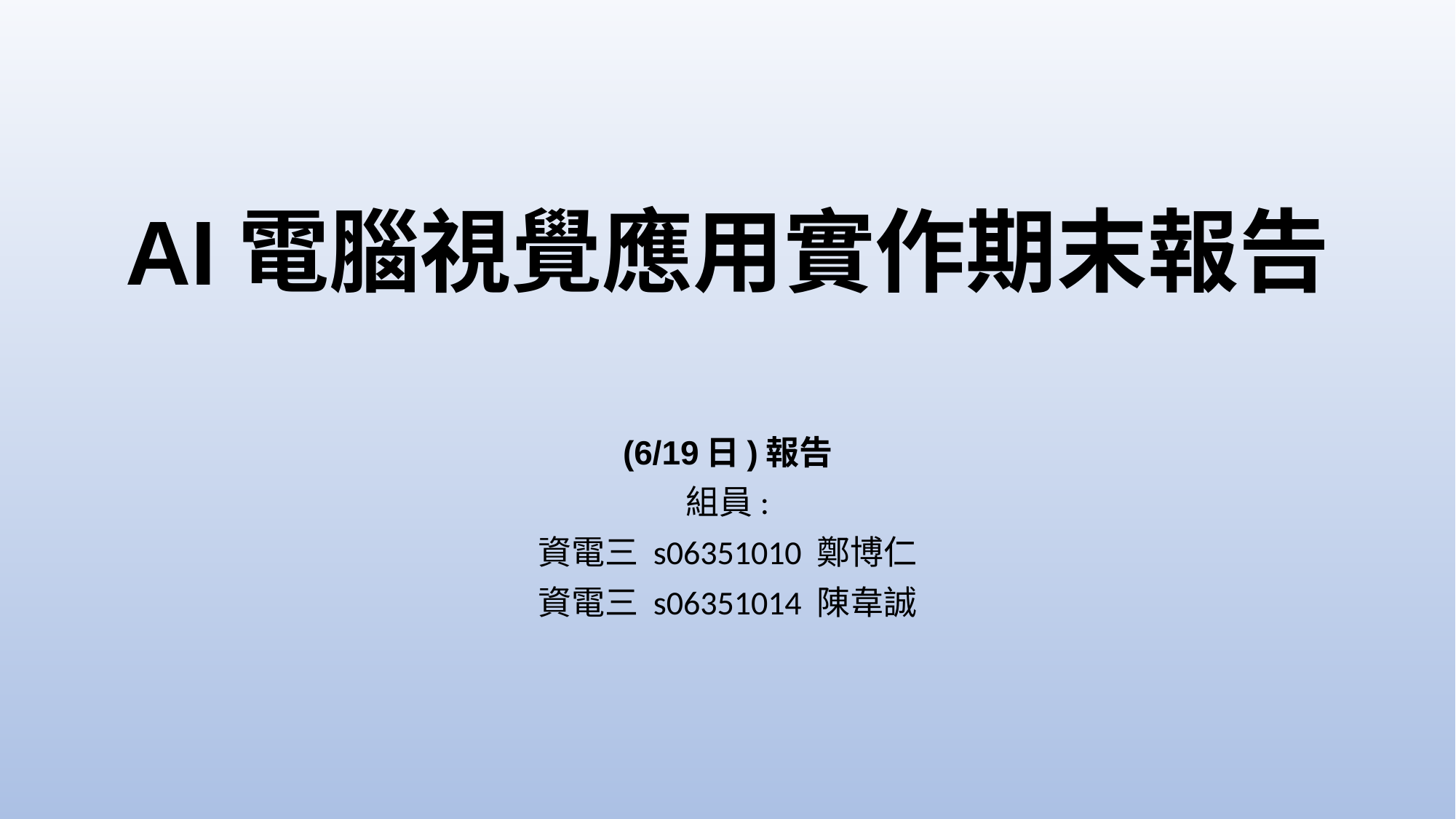

# AI電腦視覺應用實作期末報告
(6/19日)報告
組員:
資電三 s06351010 鄭博仁
資電三 s06351014 陳韋誠